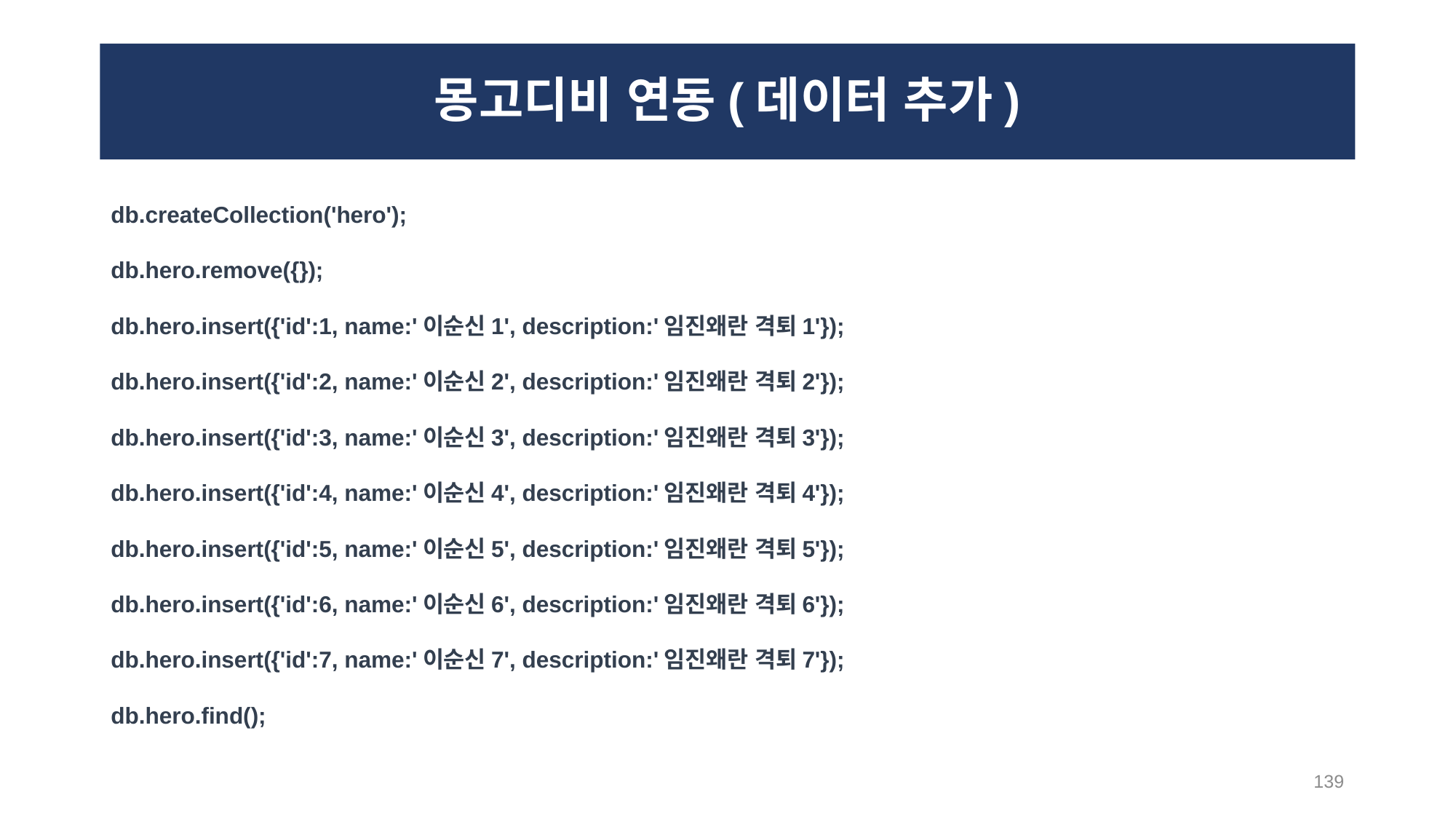

# 몽고디비 연동(데이터 추가)
db.createCollection('hero');
db.hero.remove({});
db.hero.insert({'id':1, name:'이순신1', description:'임진왜란 격퇴1'});
db.hero.insert({'id':2, name:'이순신2', description:'임진왜란 격퇴2'});
db.hero.insert({'id':3, name:'이순신3', description:'임진왜란 격퇴3'});
db.hero.insert({'id':4, name:'이순신4', description:'임진왜란 격퇴4'});
db.hero.insert({'id':5, name:'이순신5', description:'임진왜란 격퇴5'});
db.hero.insert({'id':6, name:'이순신6', description:'임진왜란 격퇴6'});
db.hero.insert({'id':7, name:'이순신7', description:'임진왜란 격퇴7'});
db.hero.find();
139